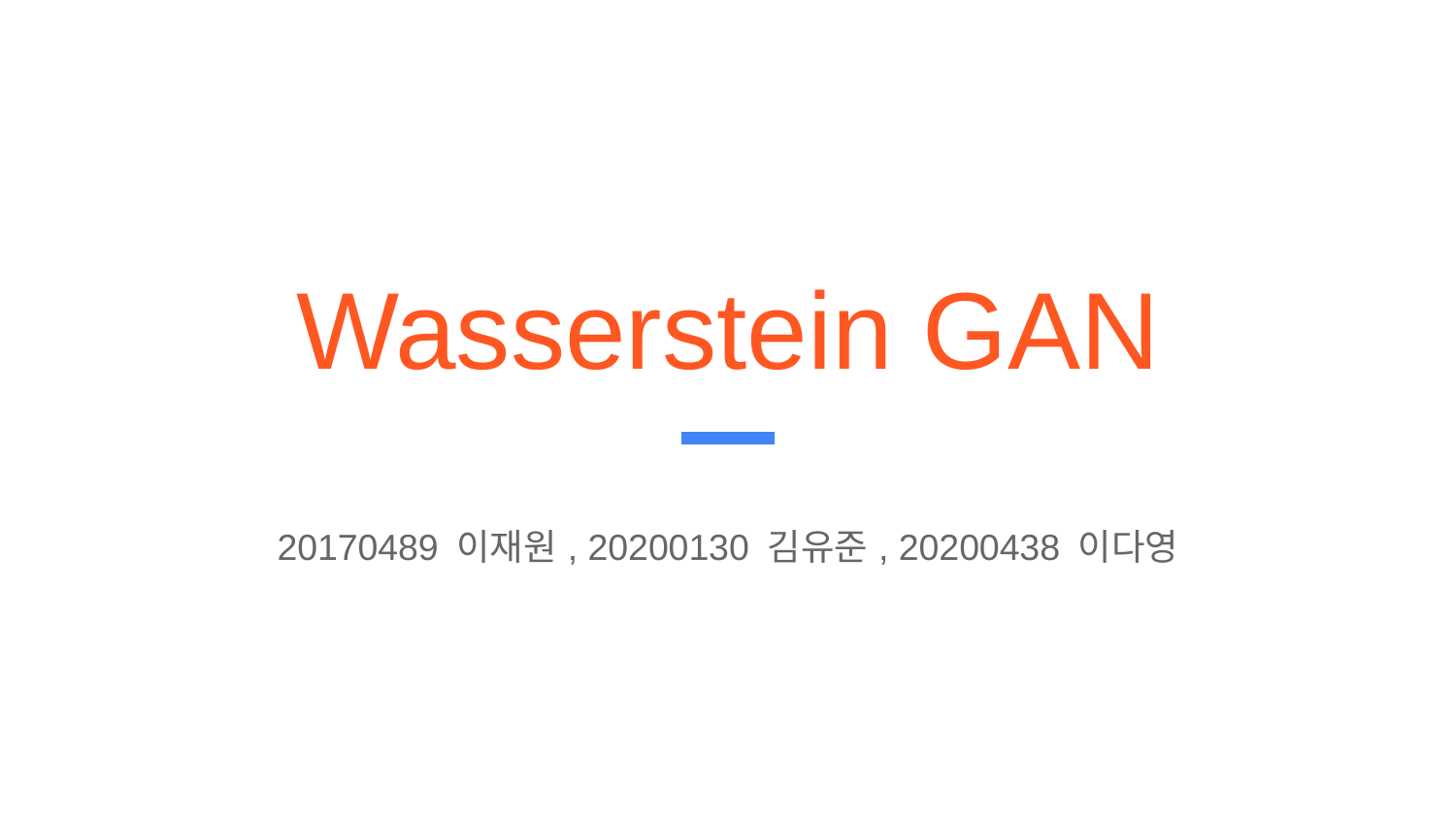

# Wasserstein GAN
20170489 이재원, 20200130 김유준, 20200438 이다영